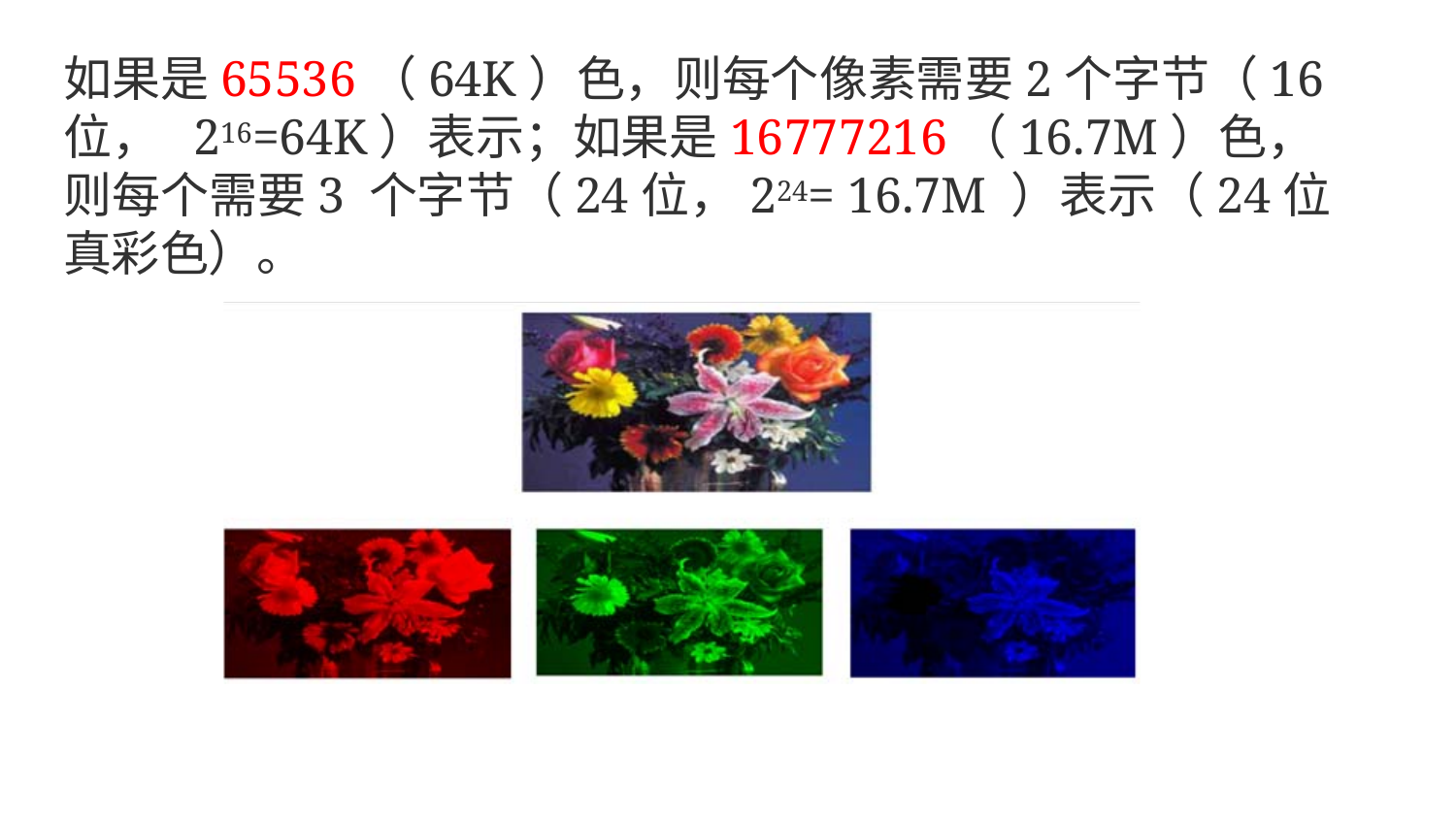

# 如果是65536（64K）色，则每个像素需要2个字节（16位，  216=64K）表示；如果是16777216（16.7M）色，则每个需要3 个字节（24位，224= 16.7M ）表示（24位真彩色）。